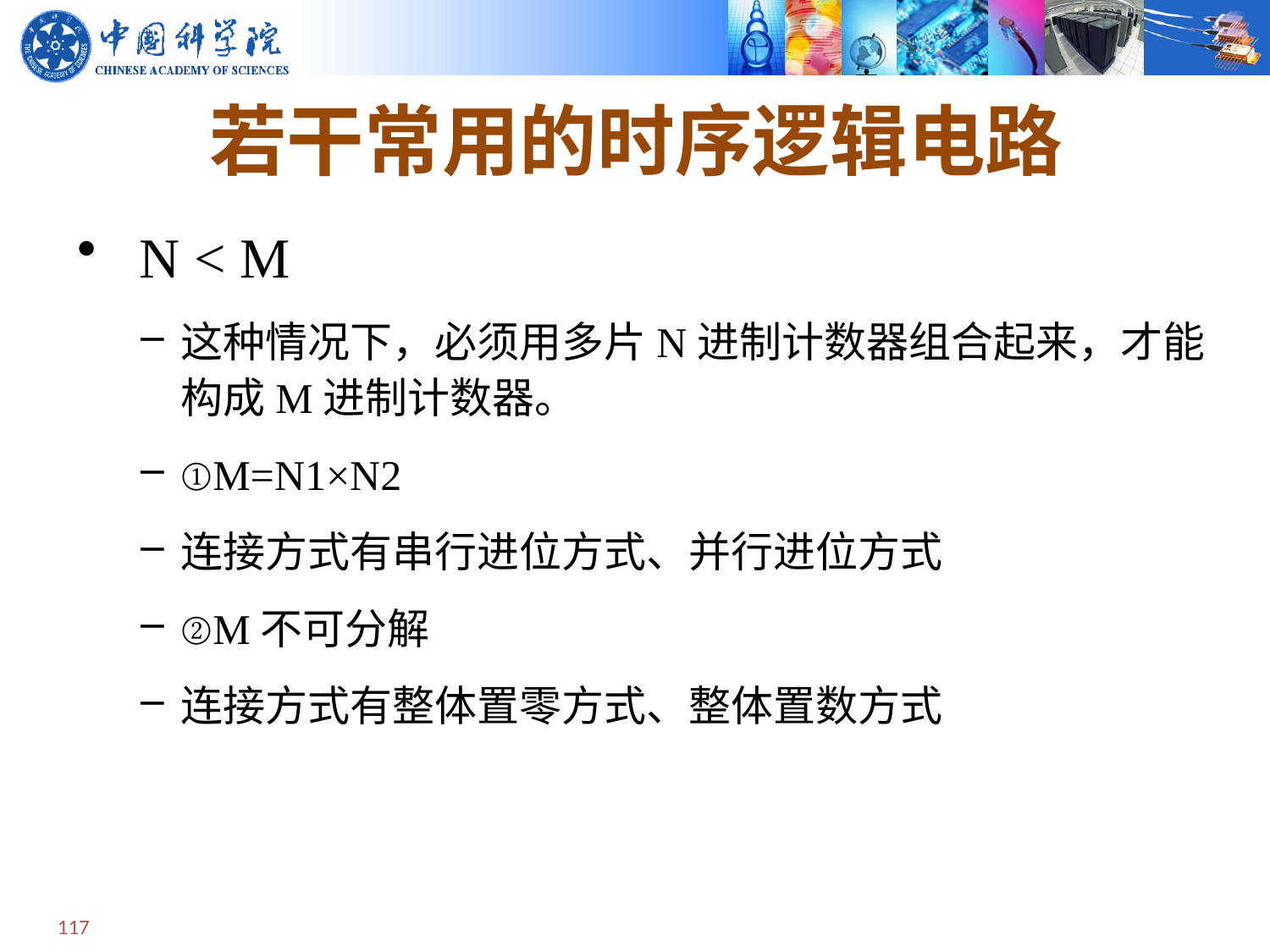

若干常用的时序逻辑电路
 N < M
这种情况下，必须用多片N进制计数器组合起来，才能构成M进制计数器。
①M=N1×N2
连接方式有串行进位方式、并行进位方式
②M不可分解
连接方式有整体置零方式、整体置数方式